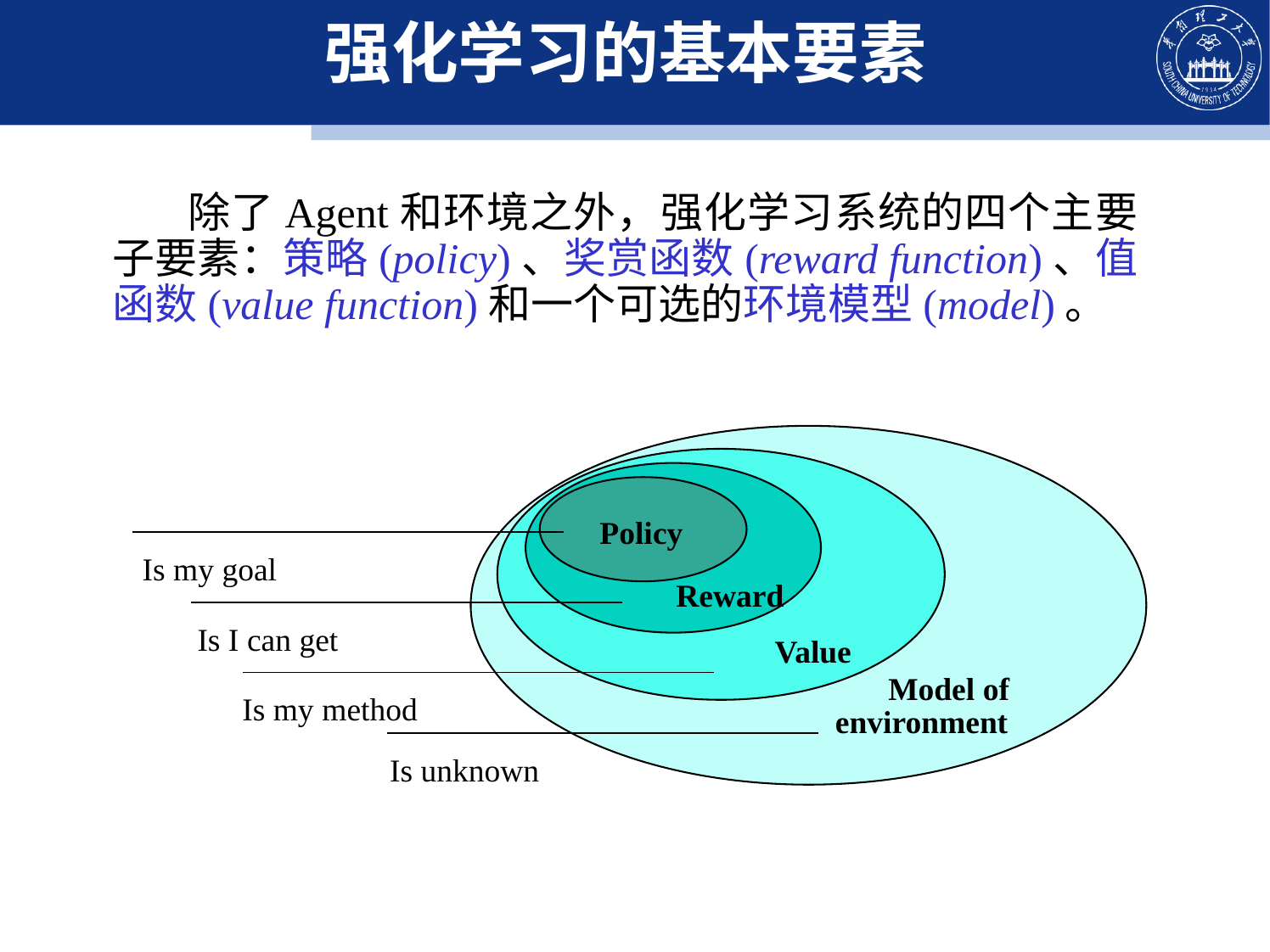

# 强化学习的基本要素
除了Agent和环境之外，强化学习系统的四个主要子要素：策略(policy)、奖赏函数(reward function)、值函数(value function)和一个可选的环境模型(model)。

Policy
Reward
Value
Model of

environment
Is my goal
Is I can get
Is my method
Is unknown